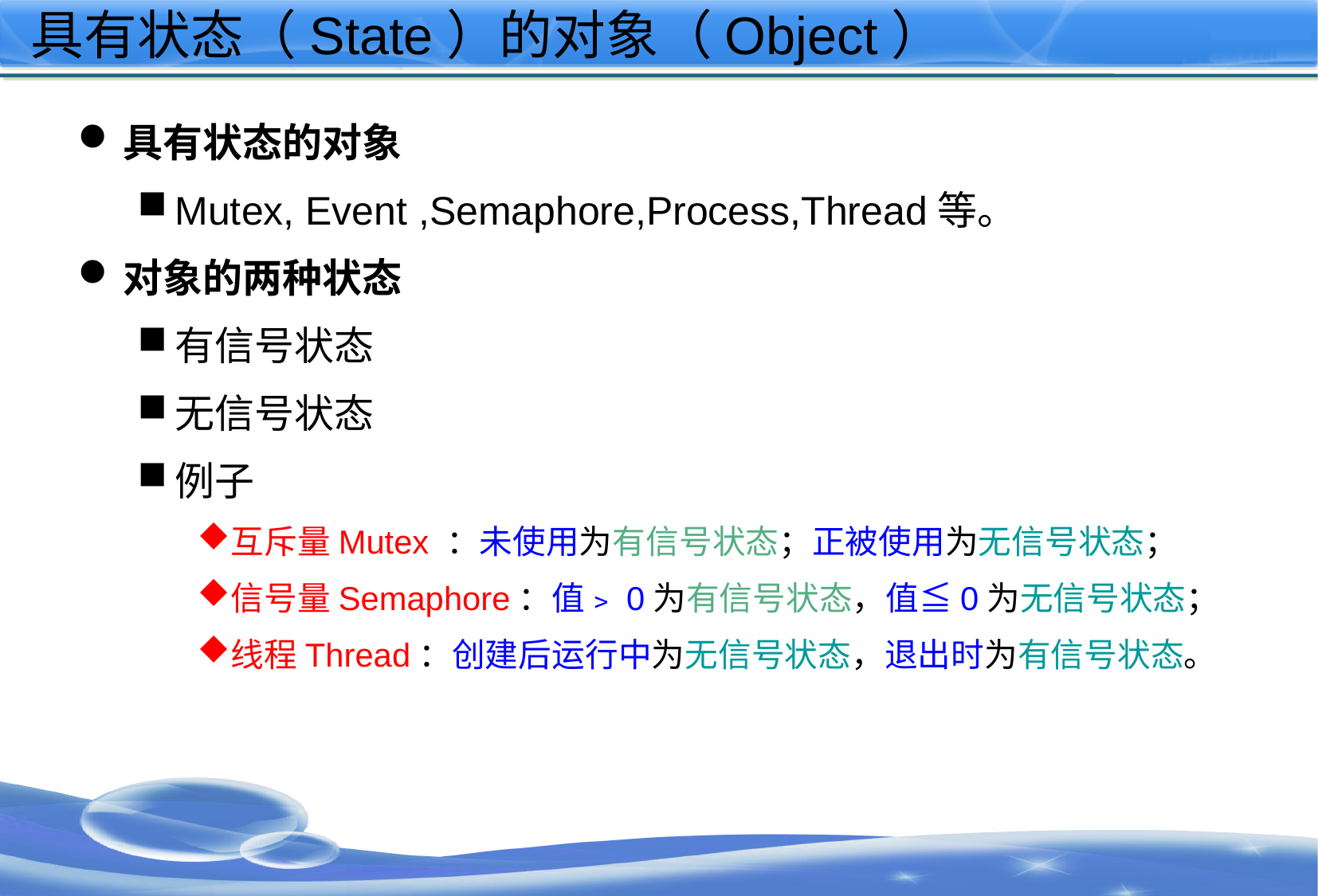

# 具有状态（State）的对象（Object）
具有状态的对象
Mutex, Event ,Semaphore,Process,Thread等。
对象的两种状态
有信号状态
无信号状态
例子
互斥量Mutex ：未使用为有信号状态；正被使用为无信号状态；
信号量Semaphore：值﹥0为有信号状态，值≦0为无信号状态；
线程Thread：创建后运行中为无信号状态，退出时为有信号状态。